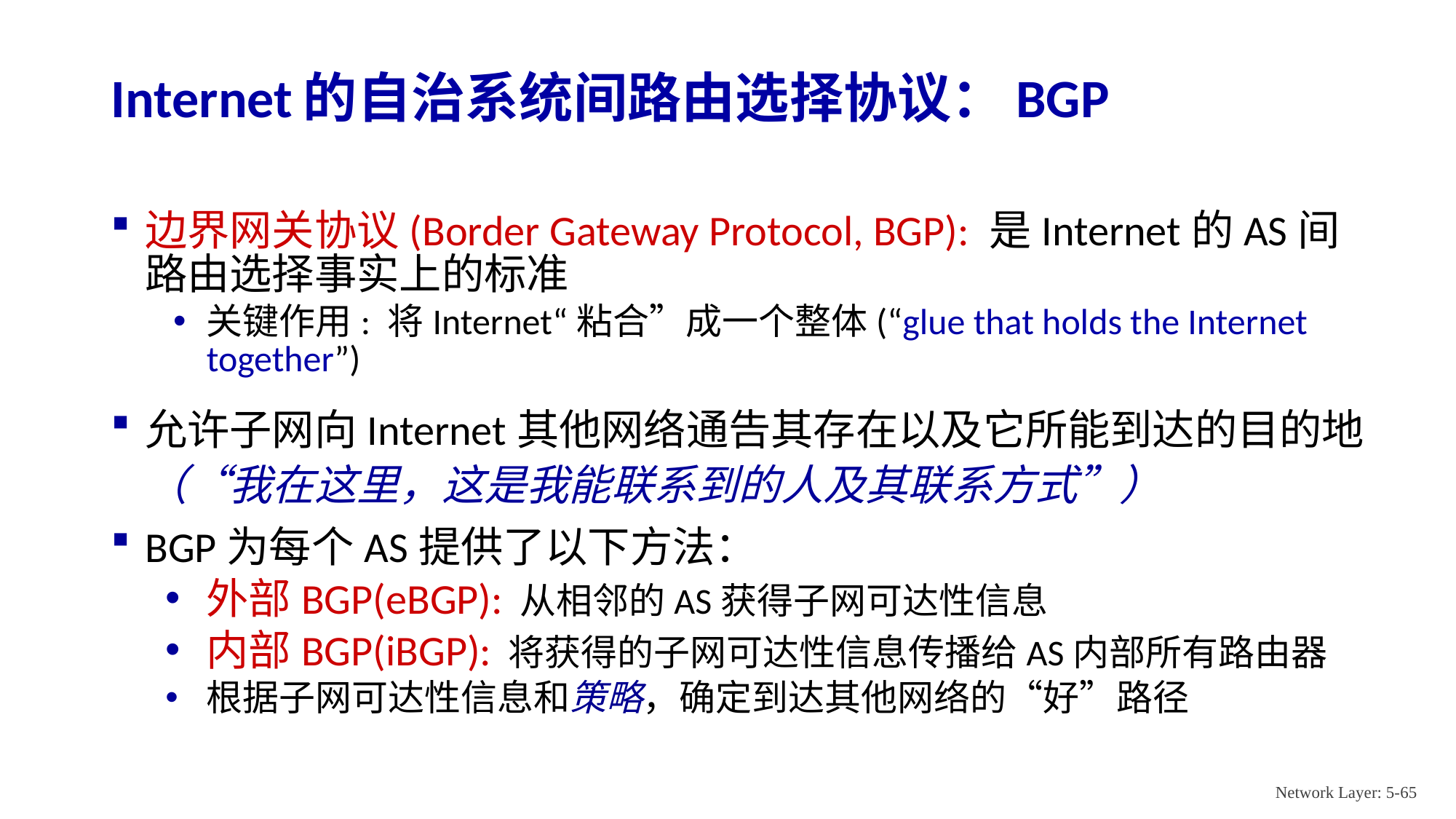

# Internet的自治系统间路由选择协议：BGP
边界网关协议(Border Gateway Protocol, BGP): 是Internet的AS间路由选择事实上的标准
关键作用: 将Internet“粘合”成一个整体(“glue that holds the Internet together”)
允许子网向Internet其他网络通告其存在以及它所能到达的目的地（“我在这里，这是我能联系到的人及其联系方式”）
BGP为每个AS提供了以下方法：
外部BGP(eBGP): 从相邻的AS获得子网可达性信息
内部BGP(iBGP): 将获得的子网可达性信息传播给AS内部所有路由器
根据子网可达性信息和策略，确定到达其他网络的“好”路径
Network Layer: 5-65